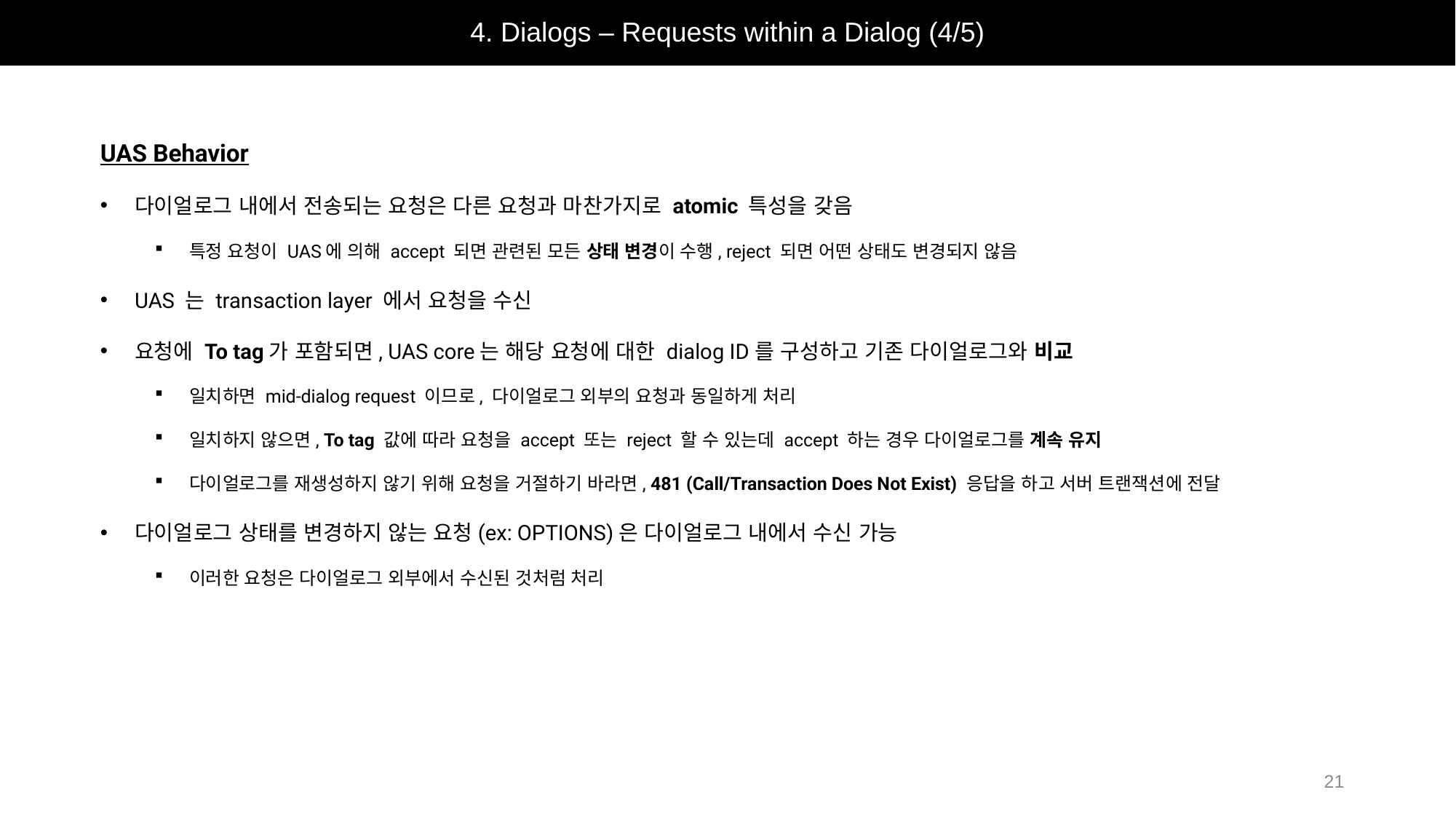

# 4. Dialogs – Requests within a Dialog (4/5)
UAS Behavior
다이얼로그 내에서 전송되는 요청은 다른 요청과 마찬가지로 atomic 특성을 갖음
특정 요청이 UAS에 의해 accept 되면 관련된 모든 상태 변경이 수행, reject 되면 어떤 상태도 변경되지 않음
UAS 는 transaction layer 에서 요청을 수신
요청에 To tag가 포함되면, UAS core는 해당 요청에 대한 dialog ID를 구성하고 기존 다이얼로그와 비교
일치하면 mid-dialog request 이므로, 다이얼로그 외부의 요청과 동일하게 처리
일치하지 않으면, To tag 값에 따라 요청을 accept 또는 reject 할 수 있는데 accept 하는 경우 다이얼로그를 계속 유지
다이얼로그를 재생성하지 않기 위해 요청을 거절하기 바라면, 481 (Call/Transaction Does Not Exist) 응답을 하고 서버 트랜잭션에 전달
다이얼로그 상태를 변경하지 않는 요청(ex: OPTIONS)은 다이얼로그 내에서 수신 가능
이러한 요청은 다이얼로그 외부에서 수신된 것처럼 처리
21